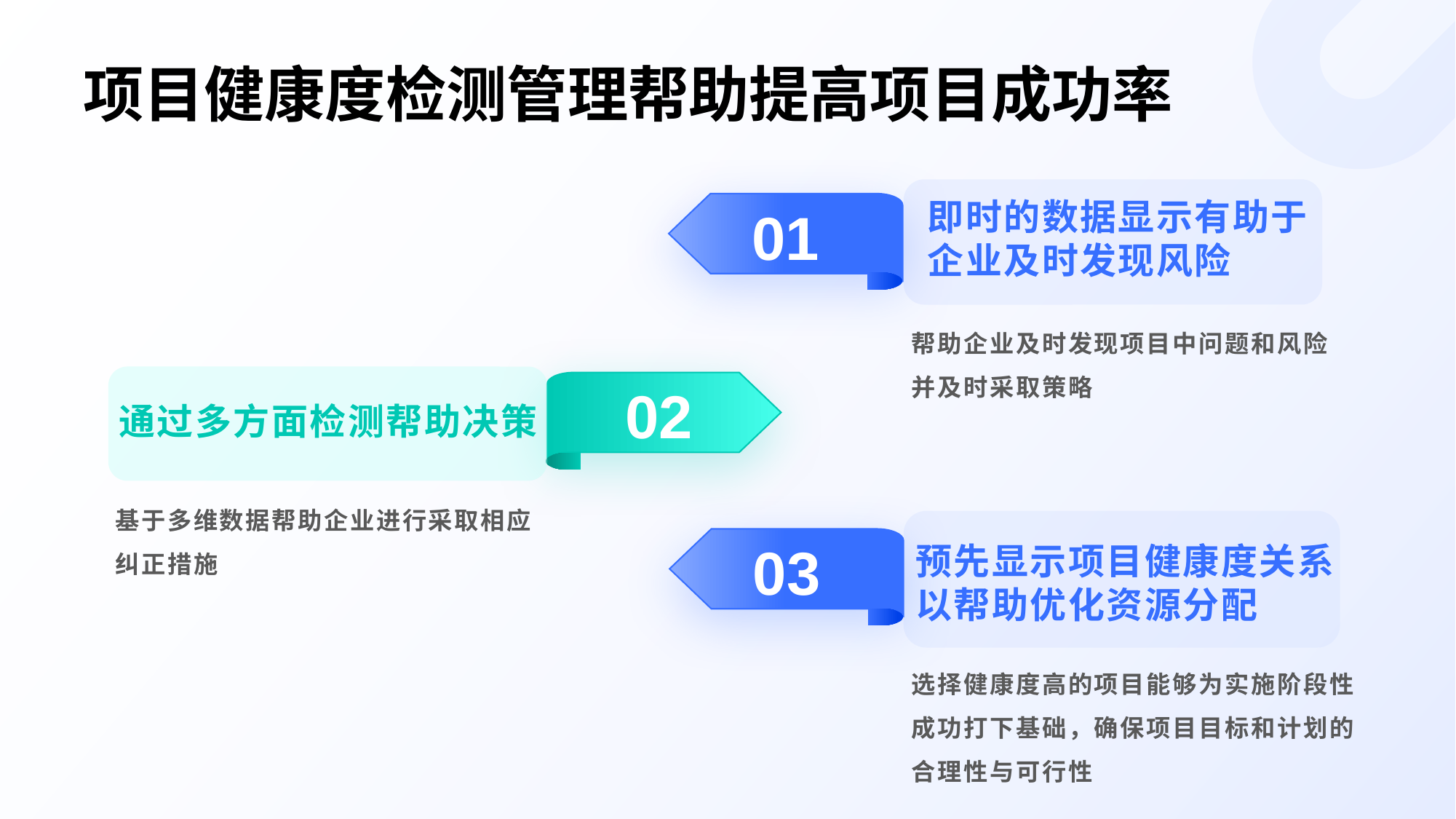

# 项目健康度检测管理帮助提高项目成功率

01
即时的数据显示有助于企业及时发现风险

帮助企业及时发现项目中问题和风险并及时采取策略

02
通过多方面检测帮助决策

基于多维数据帮助企业进行采取相应纠正措施

03
预先显示项目健康度关系以帮助优化资源分配

选择健康度高的项目能够为实施阶段性成功打下基础，确保项目目标和计划的合理性与可行性